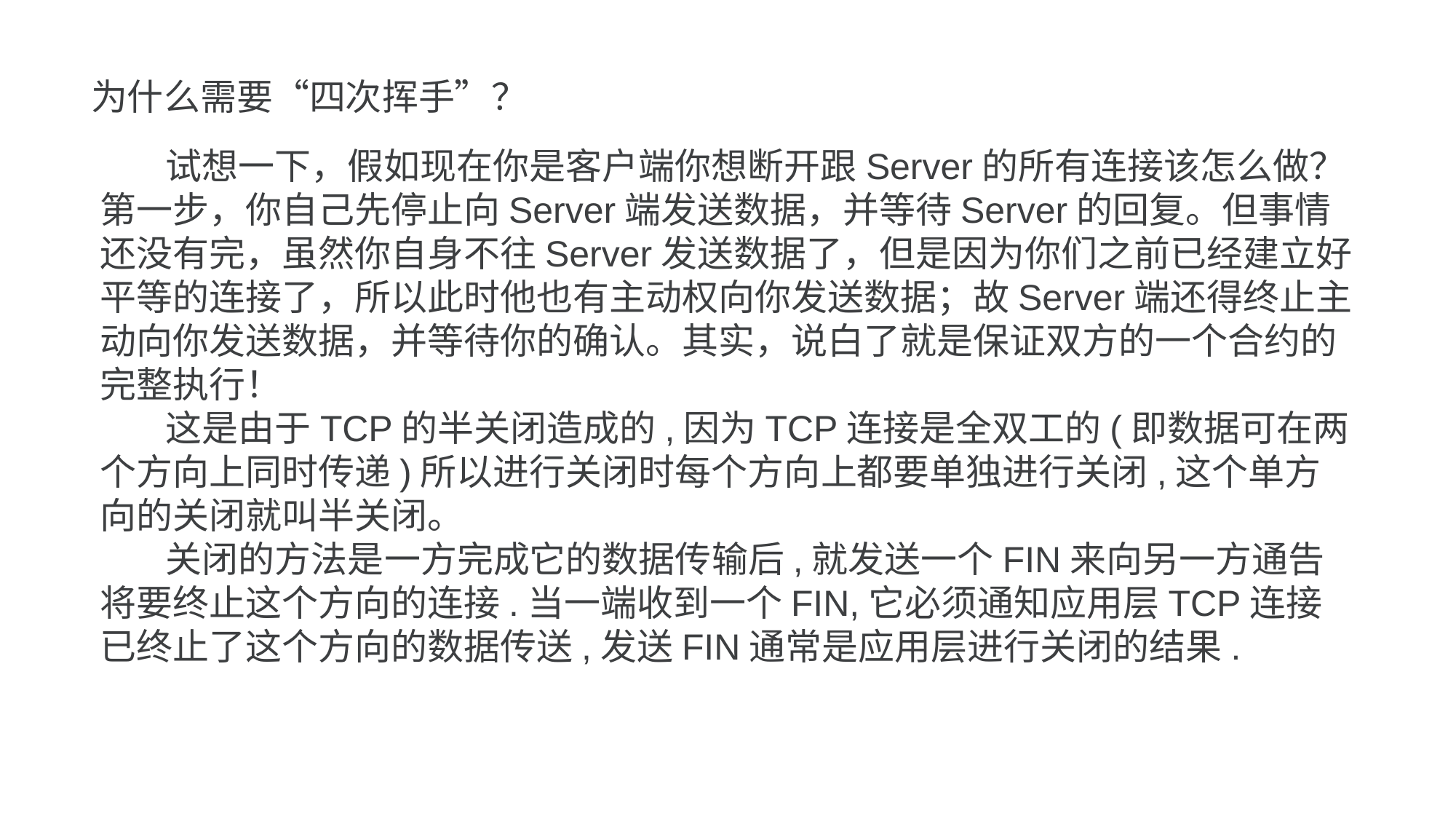

为什么需要“四次挥手”？
       试想一下，假如现在你是客户端你想断开跟Server的所有连接该怎么做？第一步，你自己先停止向Server端发送数据，并等待Server的回复。但事情还没有完，虽然你自身不往Server发送数据了，但是因为你们之前已经建立好平等的连接了，所以此时他也有主动权向你发送数据；故Server端还得终止主动向你发送数据，并等待你的确认。其实，说白了就是保证双方的一个合约的完整执行！
       这是由于TCP的半关闭造成的,因为TCP连接是全双工的(即数据可在两个方向上同时传递)所以进行关闭时每个方向上都要单独进行关闭,这个单方向的关闭就叫半关闭。
       关闭的方法是一方完成它的数据传输后,就发送一个FIN来向另一方通告将要终止这个方向的连接.当一端收到一个FIN,它必须通知应用层TCP连接已终止了这个方向的数据传送,发送FIN通常是应用层进行关闭的结果.